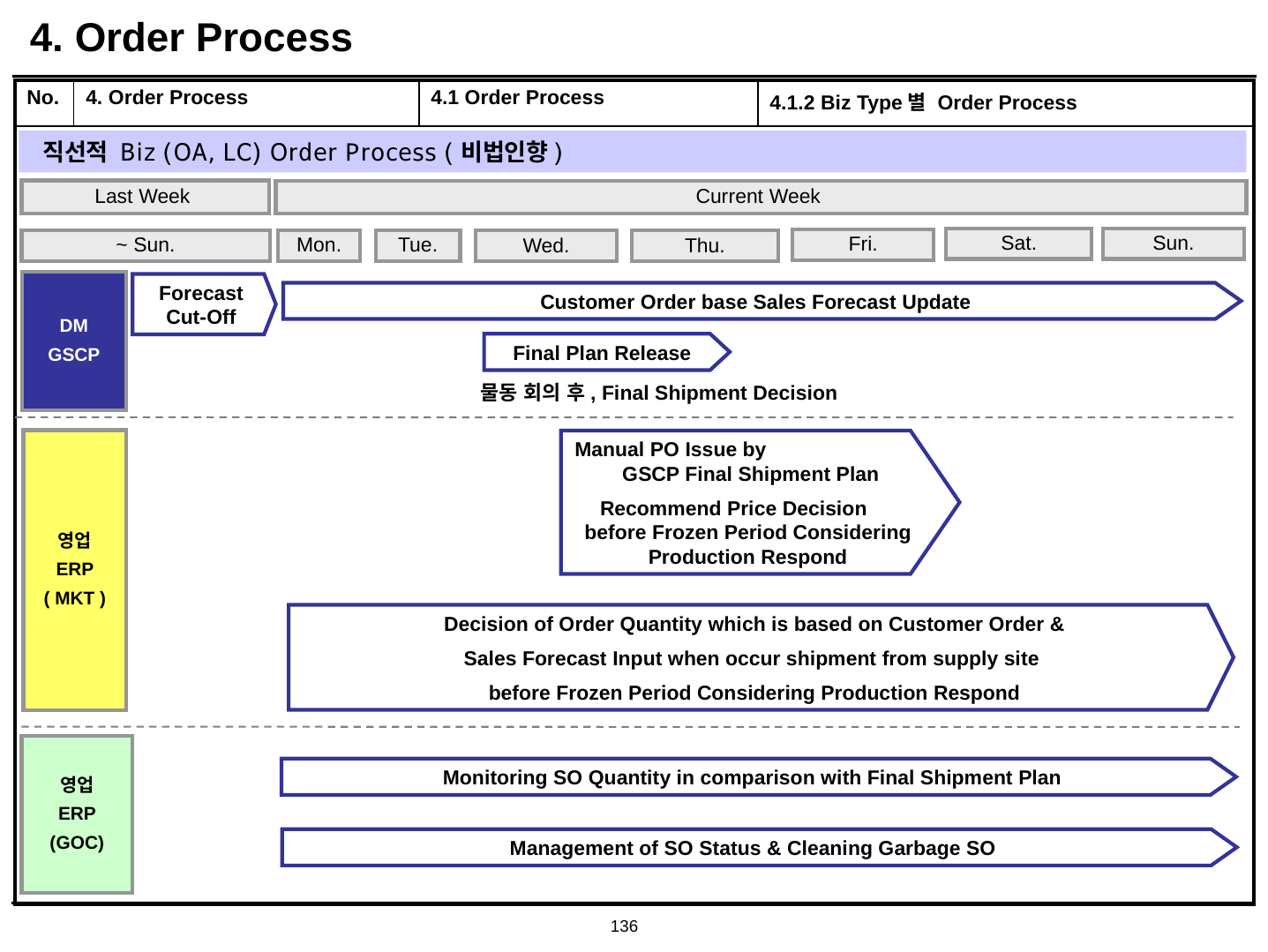

# 4. Order Process
| No. | 4. Order Process | 4.1 Order Process | 4.1.2 Biz Type별 Order Process |
| --- | --- | --- | --- |
|  |  |  |  |
직선적 Biz (OA, LC) Order Process (비법인향)
Last Week
Current Week
Sat.
Sun.
Fri.
~ Sun.
Mon.
Tue.
Wed.
Thu.
DM
GSCP
Forecast Cut-Off
Customer Order base Sales Forecast Update
Final Plan Release
물동 회의 후, Final Shipment Decision

Manual PO Issue by                              GSCP Final Shipment Plan
Recommend Price Decision      before Frozen Period Considering Production Respond
영업
ERP
( MKT )
Decision of Order Quantity which is based on Customer Order &
Sales Forecast Input when occur shipment from supply site
before Frozen Period Considering Production Respond

영업
ERP
(GOC)
Monitoring SO Quantity in comparison with Final Shipment Plan
Management of SO Status & Cleaning Garbage SO
136